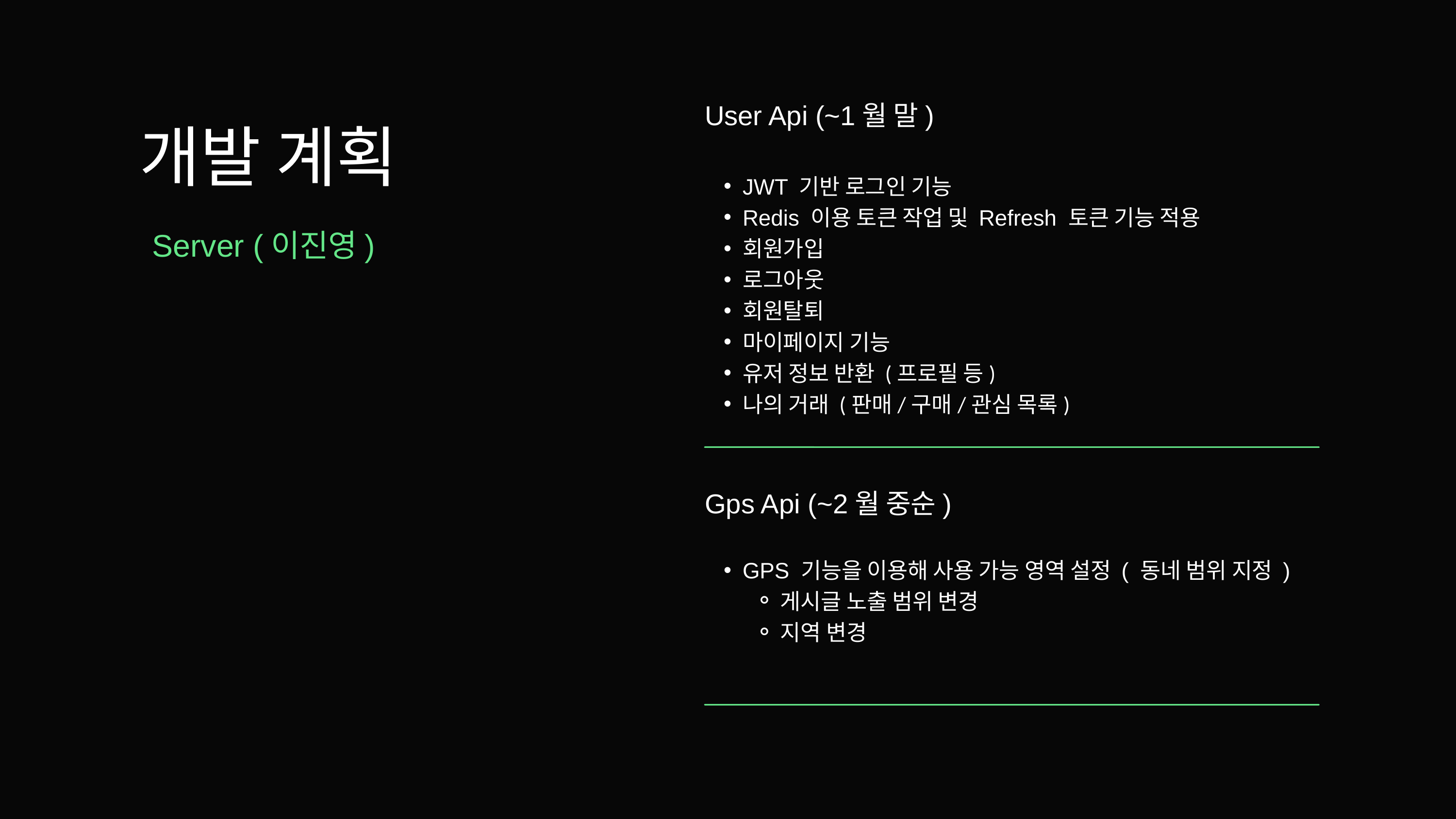

User Api (~1월 말)
개발 계획

JWT 기반 로그인 기능​
Redis 이용 토큰 작업 및 Refresh 토큰 기능 적용 ​
회원가입 ​
로그아웃​
회원탈퇴 ​
마이페이지 기능​
유저 정보 반환 (프로필 등) ​
나의 거래 (판매/구매/관심 목록)

Server (이진영)

Gps Api (~2월 중순)
GPS 기능을 이용해 사용 가능 영역 설정 ( 동네 범위 지정 )​
게시글 노출 범위 변경​
지역 변경